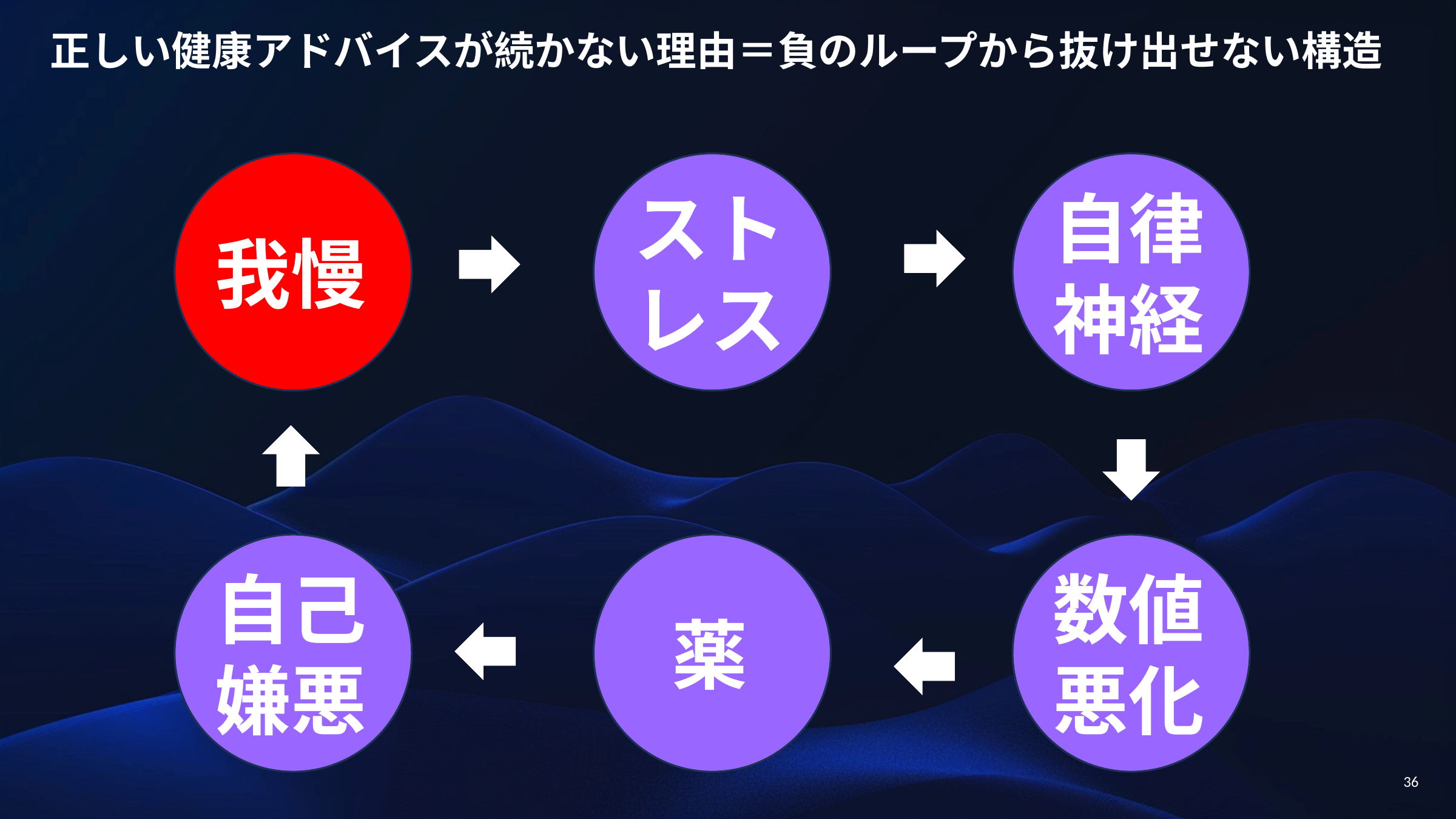

正しい健康アドバイスが続かない理由＝負のループから抜け出せない構造

我慢

ストレス

自律神経

自己嫌悪

薬

数値悪化

36